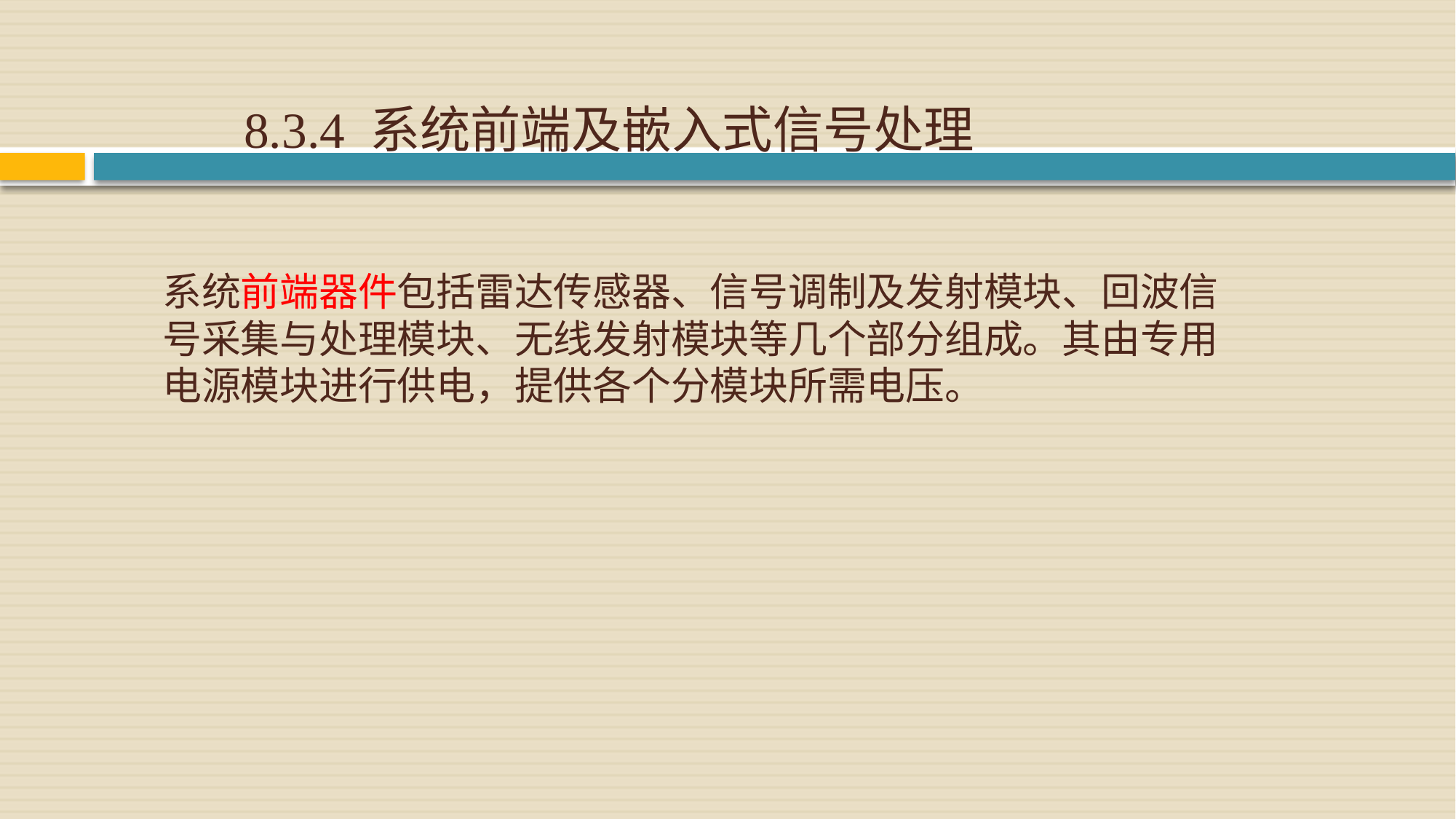

8.3.4 系统前端及嵌入式信号处理
# 系统前端器件包括雷达传感器、信号调制及发射模块、回波信号采集与处理模块、无线发射模块等几个部分组成。其由专用电源模块进行供电，提供各个分模块所需电压。